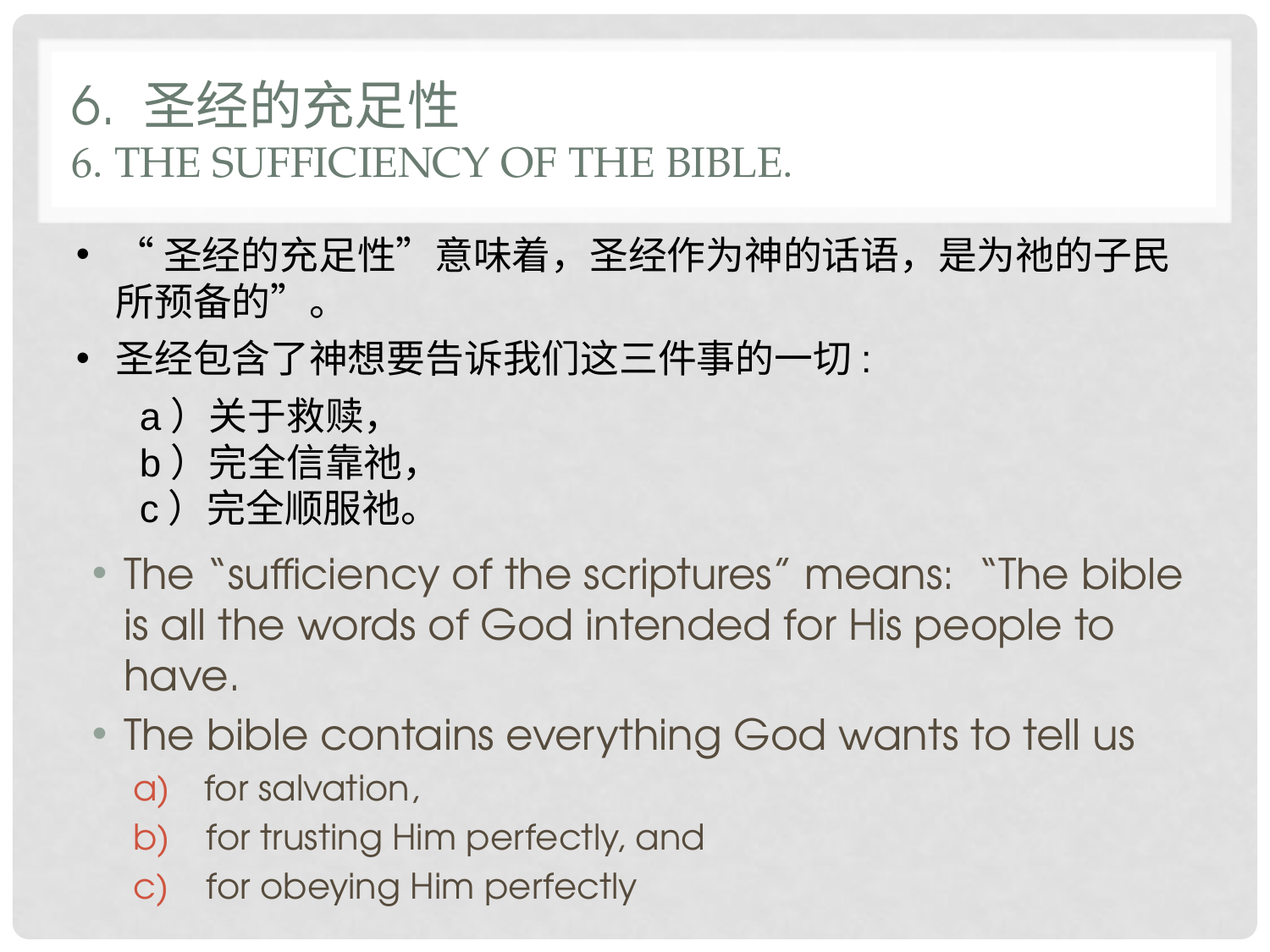

# 6. 圣经的充足性 6. The sufficiency of the bible.
“圣经的充足性”意味着，圣经作为神的话语，是为祂的子民所预备的”。
圣经包含了神想要告诉我们这三件事的一切:
a）关于救赎，
b）完全信靠祂，
c）完全顺服祂。
The “sufficiency of the scriptures” means:  “The bible is all the words of God intended for His people to have.
The bible contains everything God wants to tell us
for salvation,
 for trusting Him perfectly, and
 for obeying Him perfectly